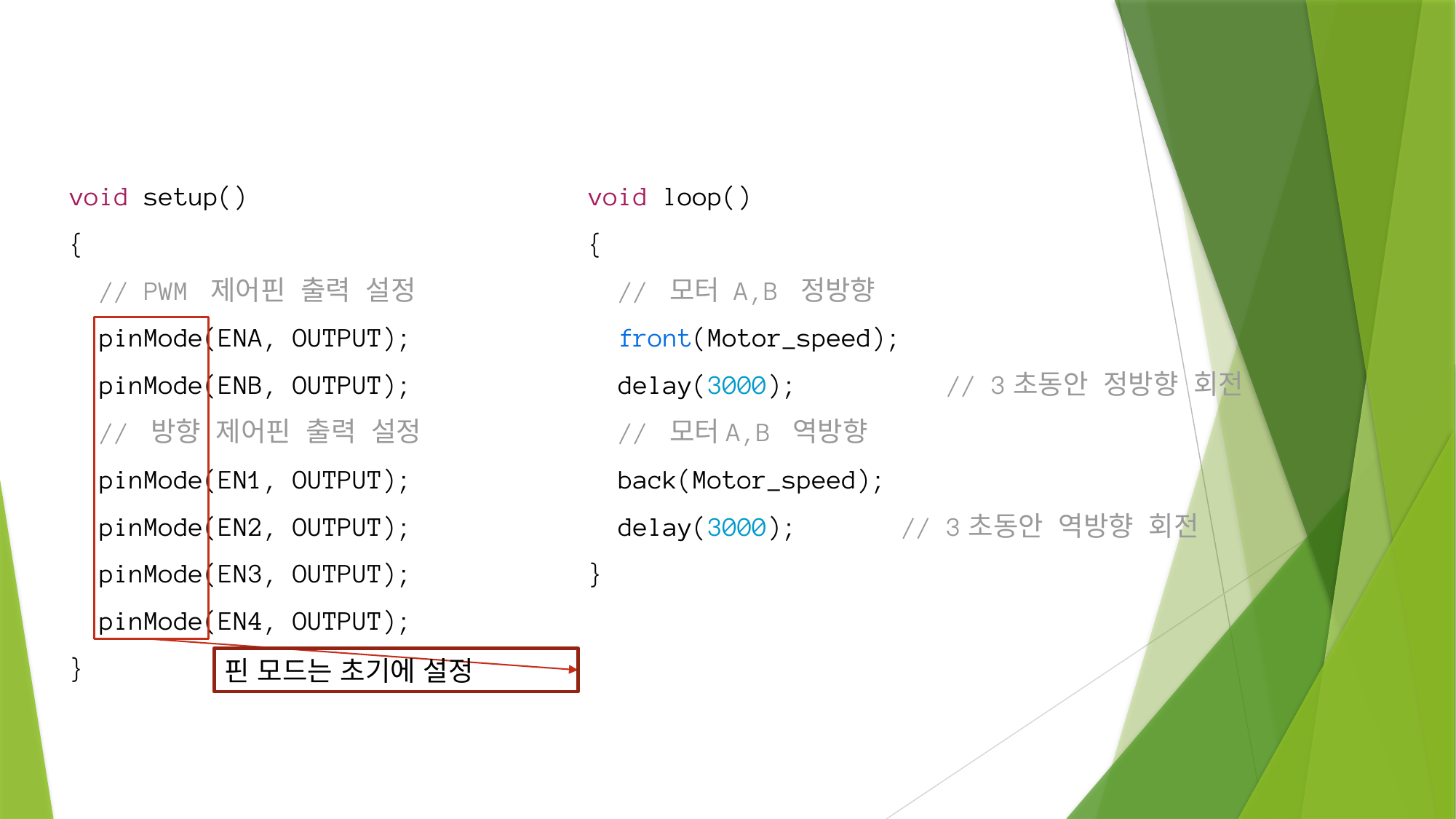

void setup()
{
  // PWM 제어핀 출력 설정
  pinMode(ENA, OUTPUT);
  pinMode(ENB, OUTPUT);
  // 방향 제어핀 출력 설정
  pinMode(EN1, OUTPUT);
  pinMode(EN2, OUTPUT);
  pinMode(EN3, OUTPUT);
  pinMode(EN4, OUTPUT);
}
void loop()
{
  // 모터 A,B 정방향
  front(Motor_speed);
  delay(3000);          // 3초동안 정방향 회전
  // 모터A,B 역방향
  back(Motor_speed);
  delay(3000);       // 3초동안 역방향 회전
}

핀 모드는 초기에 설정